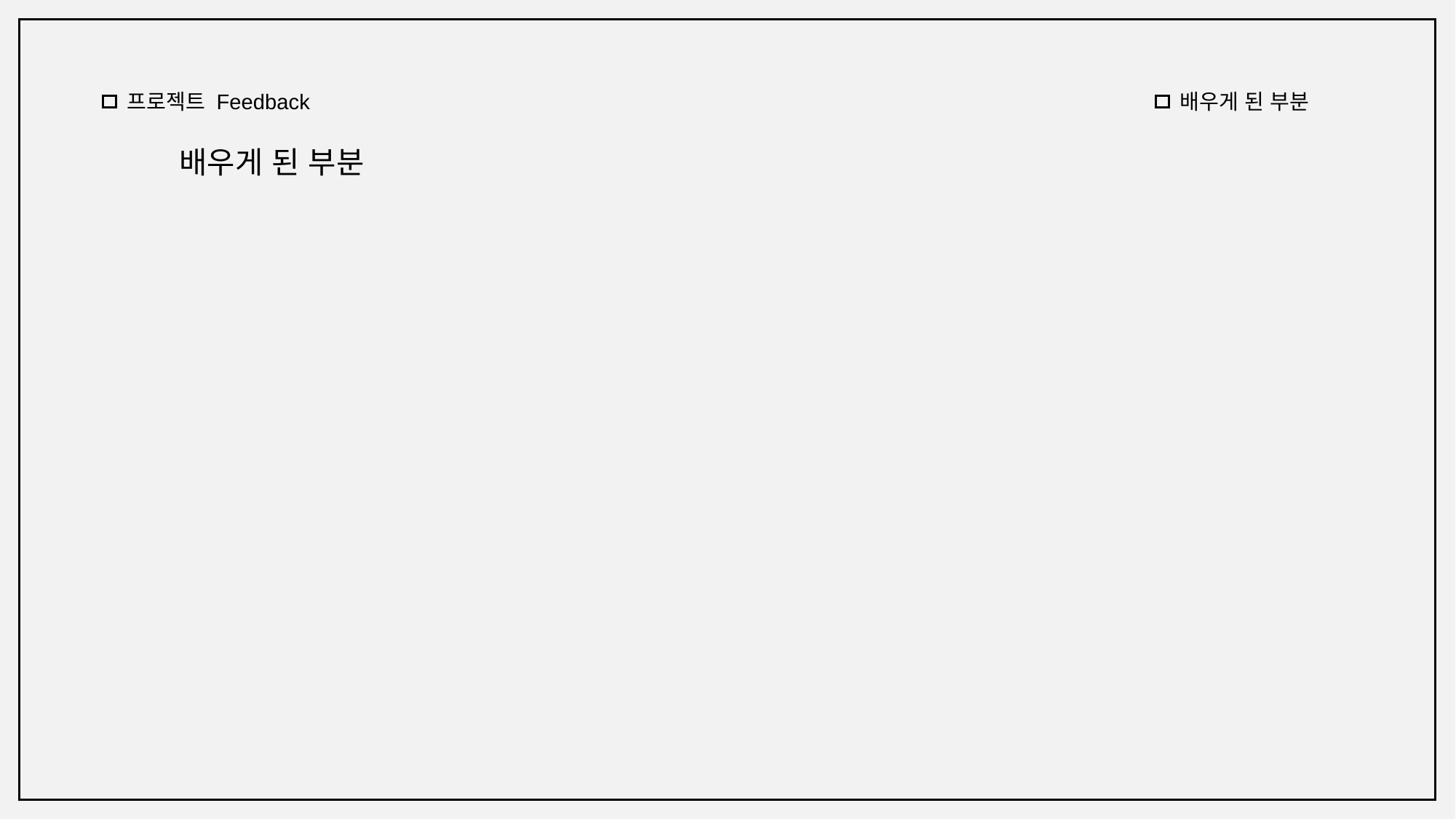

프로젝트 Feedback
배우게 된 부분

배우게 된 부분